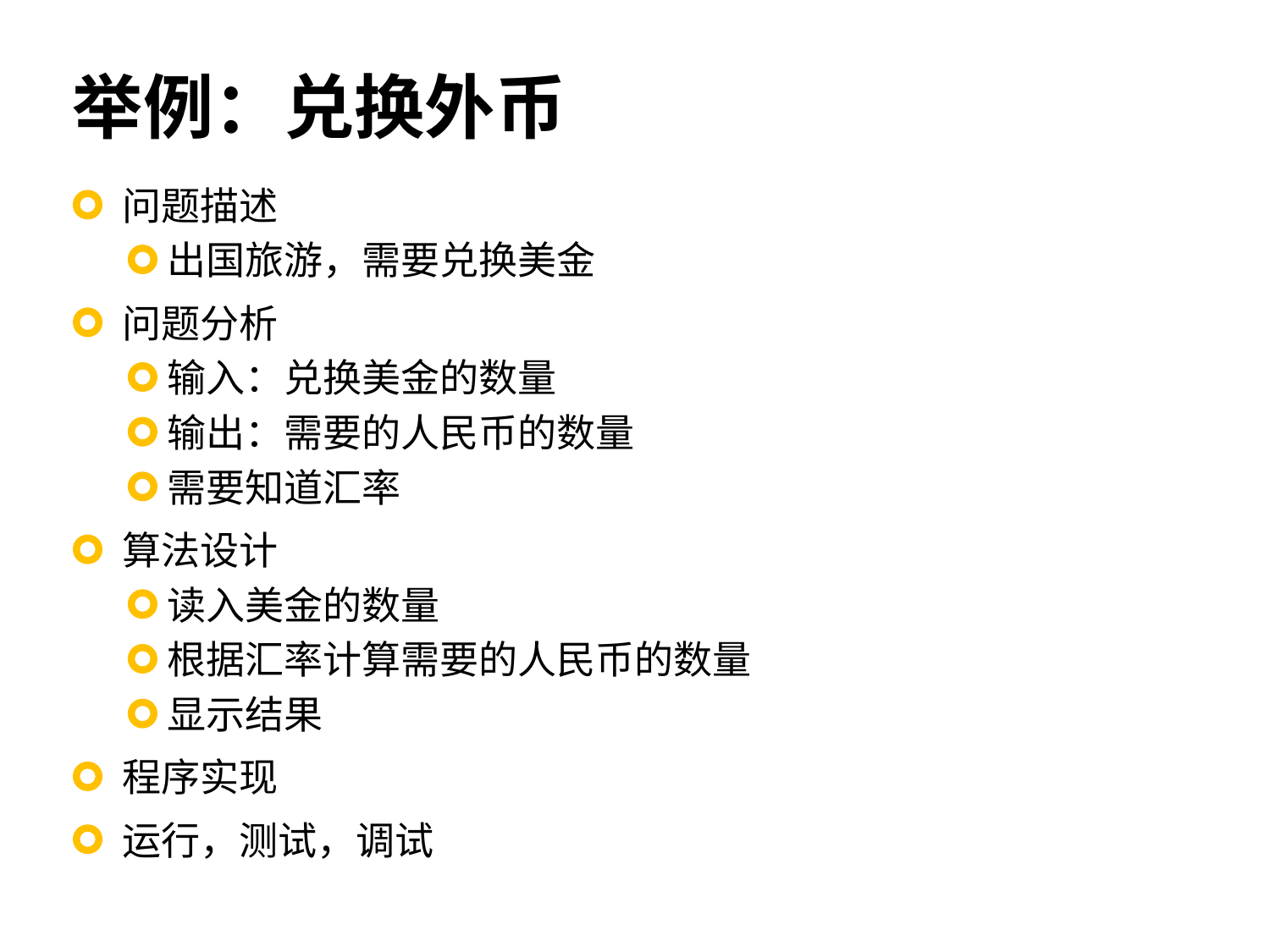

# 举例：兑换外币
问题描述
出国旅游，需要兑换美金
问题分析
输入：兑换美金的数量
输出：需要的人民币的数量
需要知道汇率
算法设计
读入美金的数量
根据汇率计算需要的人民币的数量
显示结果
程序实现
运行，测试，调试